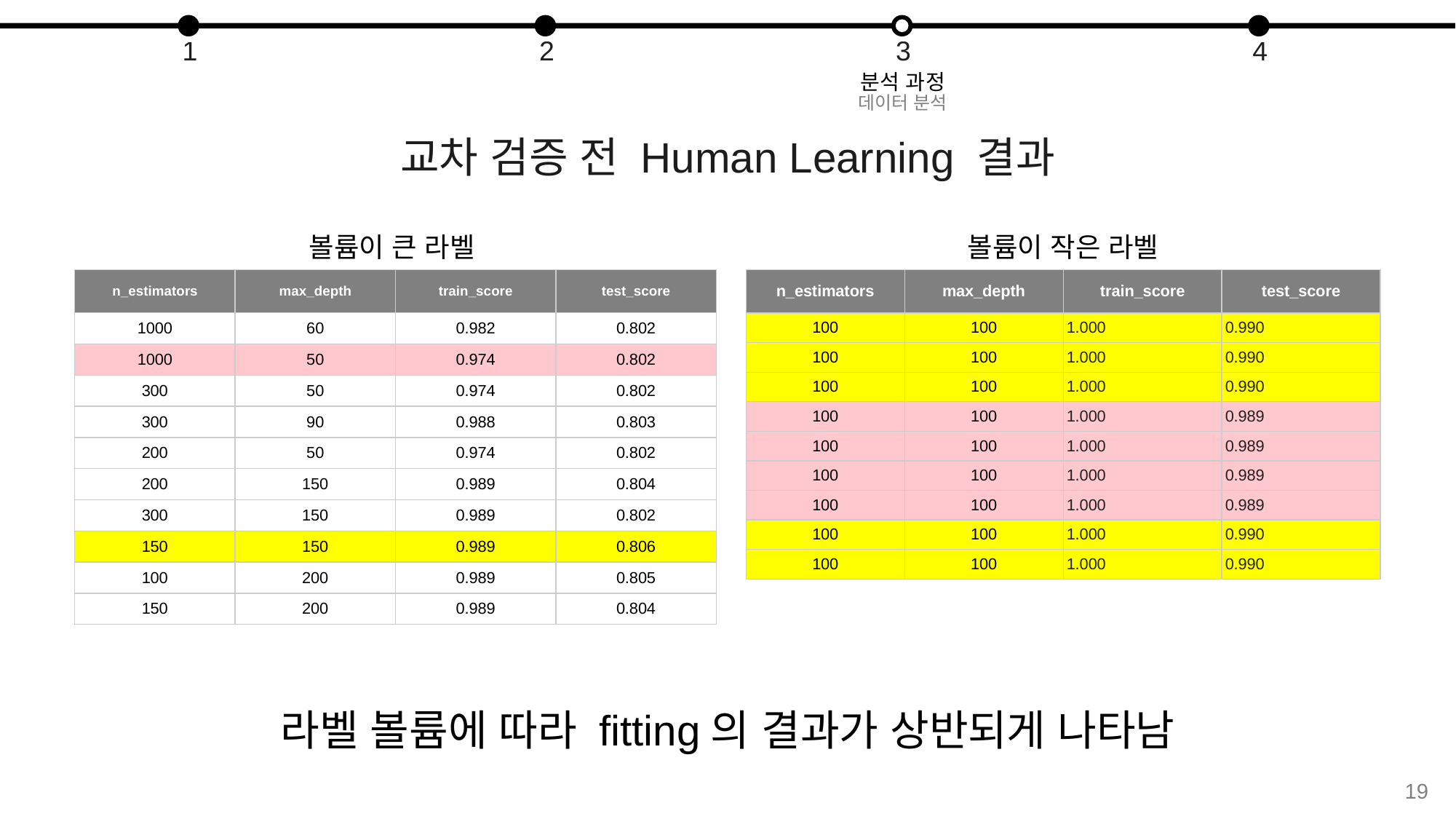

1
2
3
4
분석 과정
데이터 분석
교차 검증 전 Human Learning 결과
볼륨이 큰 라벨
볼륨이 작은 라벨
| n\_estimators | max\_depth | train\_score | test\_score |
| --- | --- | --- | --- |
| 1000 | 60 | 0.982 | 0.802 |
| 1000 | 50 | 0.974 | 0.802 |
| 300 | 50 | 0.974 | 0.802 |
| 300 | 90 | 0.988 | 0.803 |
| 200 | 50 | 0.974 | 0.802 |
| 200 | 150 | 0.989 | 0.804 |
| 300 | 150 | 0.989 | 0.802 |
| 150 | 150 | 0.989 | 0.806 |
| 100 | 200 | 0.989 | 0.805 |
| 150 | 200 | 0.989 | 0.804 |
| n\_estimators | max\_depth | train\_score | test\_score |
| --- | --- | --- | --- |
| 100 | 100 | 1.000 | 0.990 |
| 100 | 100 | 1.000 | 0.990 |
| 100 | 100 | 1.000 | 0.990 |
| 100 | 100 | 1.000 | 0.989 |
| 100 | 100 | 1.000 | 0.989 |
| 100 | 100 | 1.000 | 0.989 |
| 100 | 100 | 1.000 | 0.989 |
| 100 | 100 | 1.000 | 0.990 |
| 100 | 100 | 1.000 | 0.990 |
라벨 볼륨에 따라 fitting의 결과가 상반되게 나타남
19